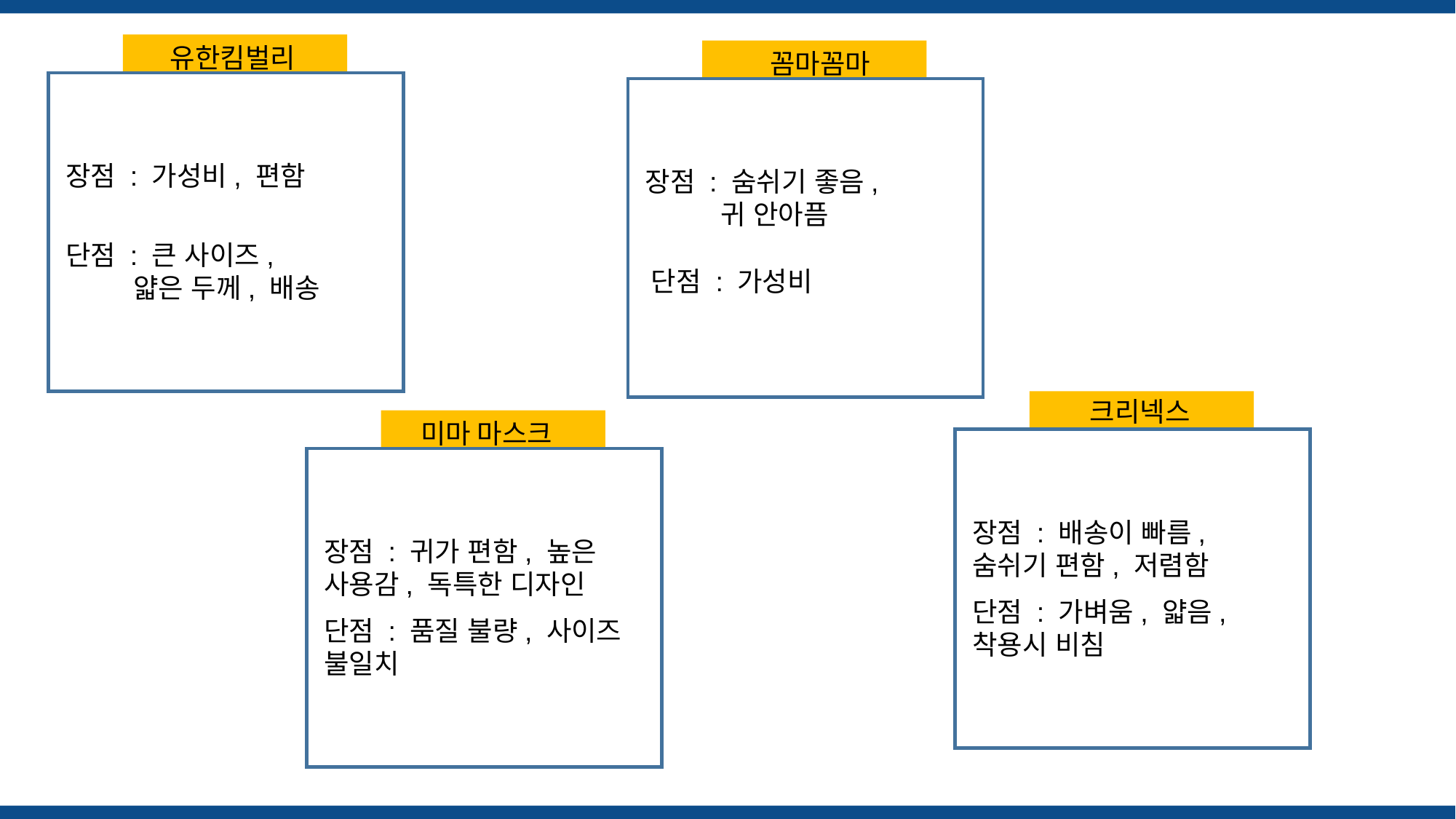

유한킴벌리

꼼마꼼마

장점 : 가성비, 편함
장점 : 숨쉬기 좋음,
         귀 안아픔
단점 : 큰 사이즈,
        얇은 두께, 배송
단점 : 가성비
크리넥스

미마 마스크

장점 : 배송이 빠름, 숨쉬기 편함, 저렴함
장점 : 귀가 편함, 높은 사용감, 독특한 디자인
단점 : 가벼움, 얇음, 착용시 비침
단점 : 품질 불량, 사이즈 불일치